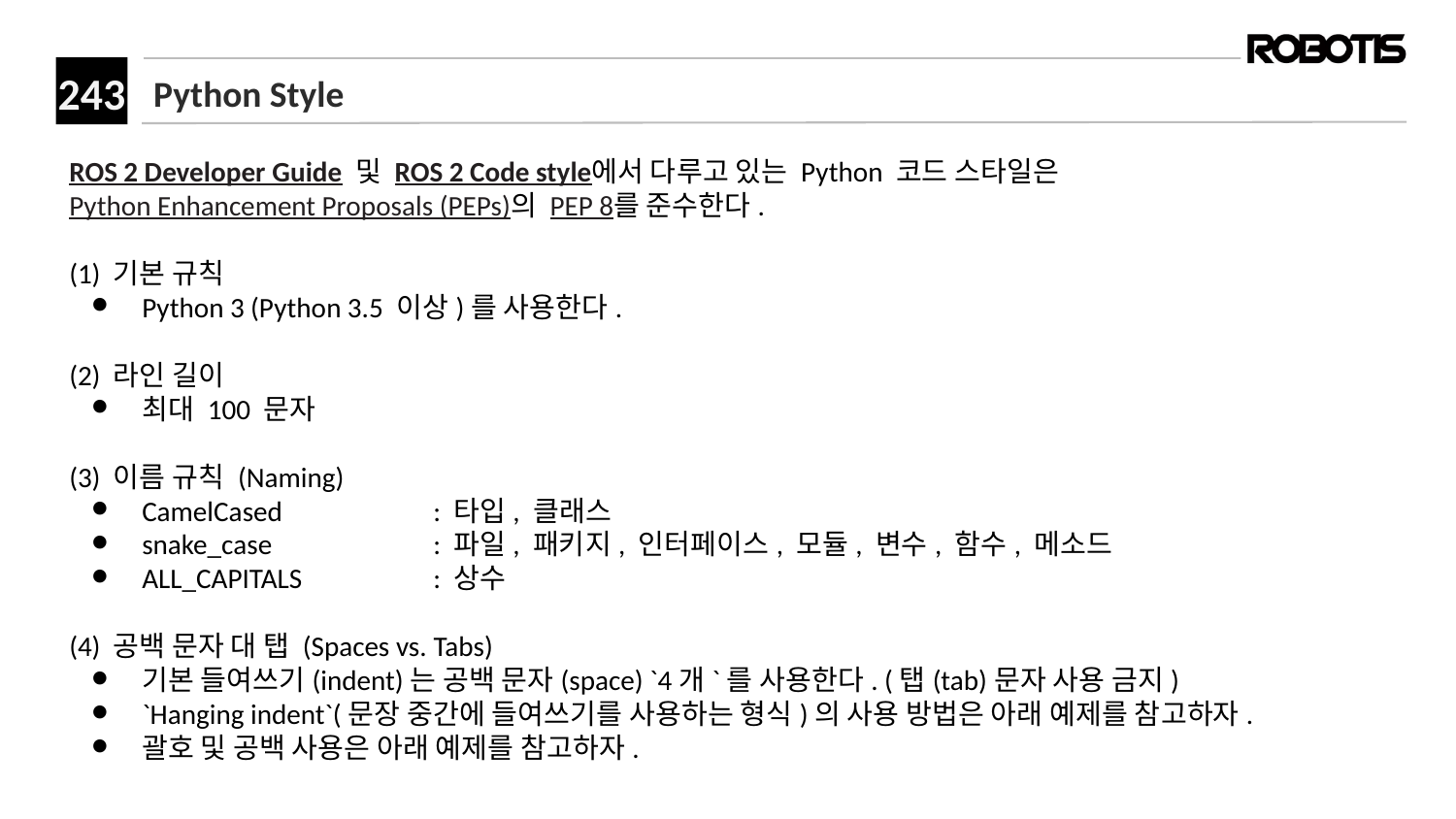

# Python Style
ROS 2 Developer Guide 및 ROS 2 Code style에서 다루고 있는 Python 코드 스타일은 Python Enhancement Proposals (PEPs)의 PEP 8를 준수한다.

(1) 기본 규칙
Python 3 (Python 3.5 이상)를 사용한다.

(2) 라인 길이
최대 100 문자

(3) 이름 규칙 (Naming)
CamelCased		: 타입, 클래스
snake_case		: 파일, 패키지, 인터페이스, 모듈, 변수, 함수, 메소드
ALL_CAPITALS	: 상수

(4) 공백 문자 대 탭 (Spaces vs. Tabs)
기본 들여쓰기(indent)는 공백 문자(space) `4개`를 사용한다. (탭(tab)문자 사용 금지)
`Hanging indent`(문장 중간에 들여쓰기를 사용하는 형식)의 사용 방법은 아래 예제를 참고하자.
괄호 및 공백 사용은 아래 예제를 참고하자.